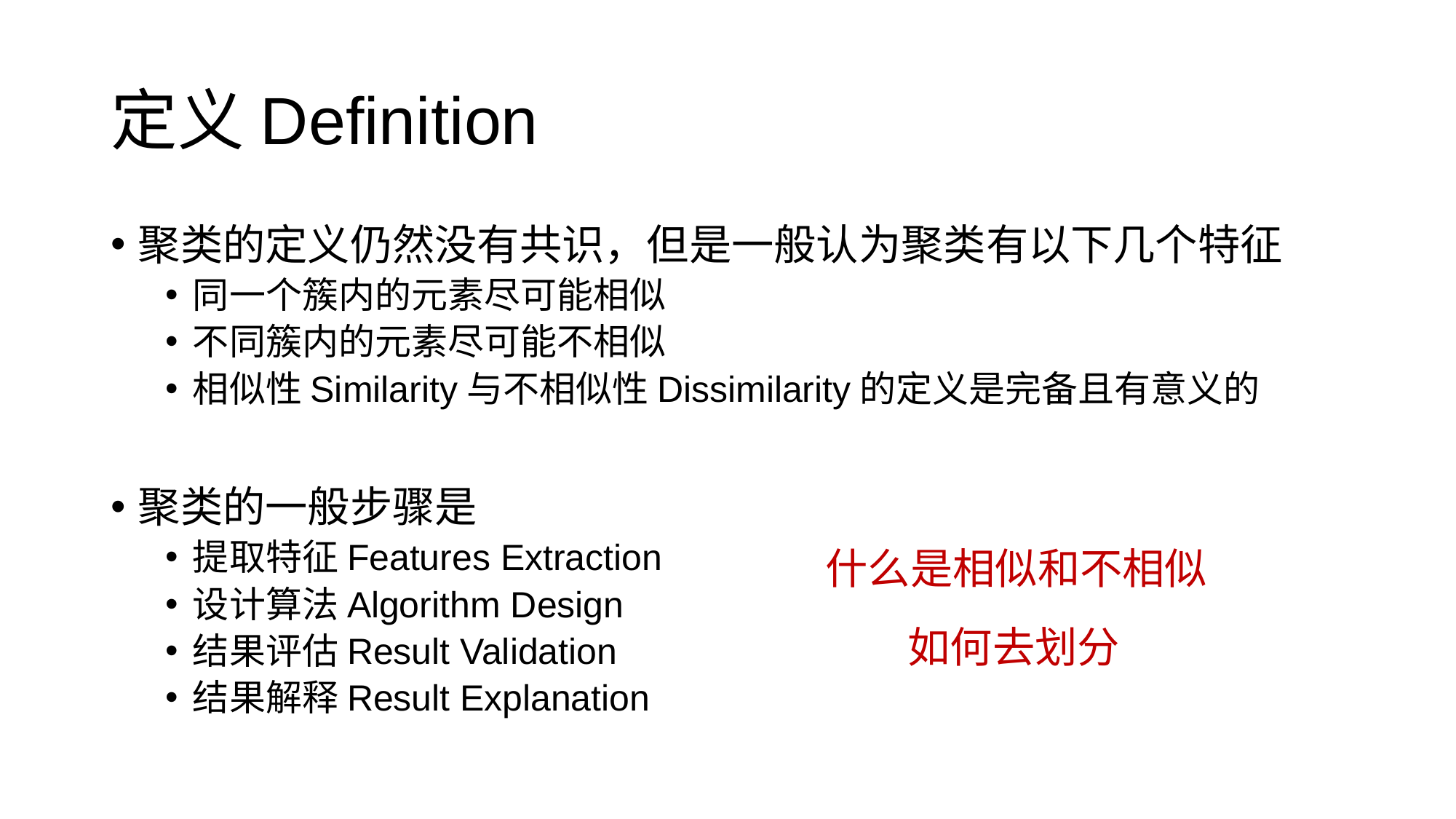

# 定义Definition
聚类的定义仍然没有共识，但是一般认为聚类有以下几个特征
同一个簇内的元素尽可能相似
不同簇内的元素尽可能不相似
相似性Similarity与不相似性Dissimilarity的定义是完备且有意义的

聚类的一般步骤是
提取特征Features Extraction
设计算法Algorithm Design
结果评估Result Validation
结果解释Result Explanation
什么是相似和不相似
如何去划分